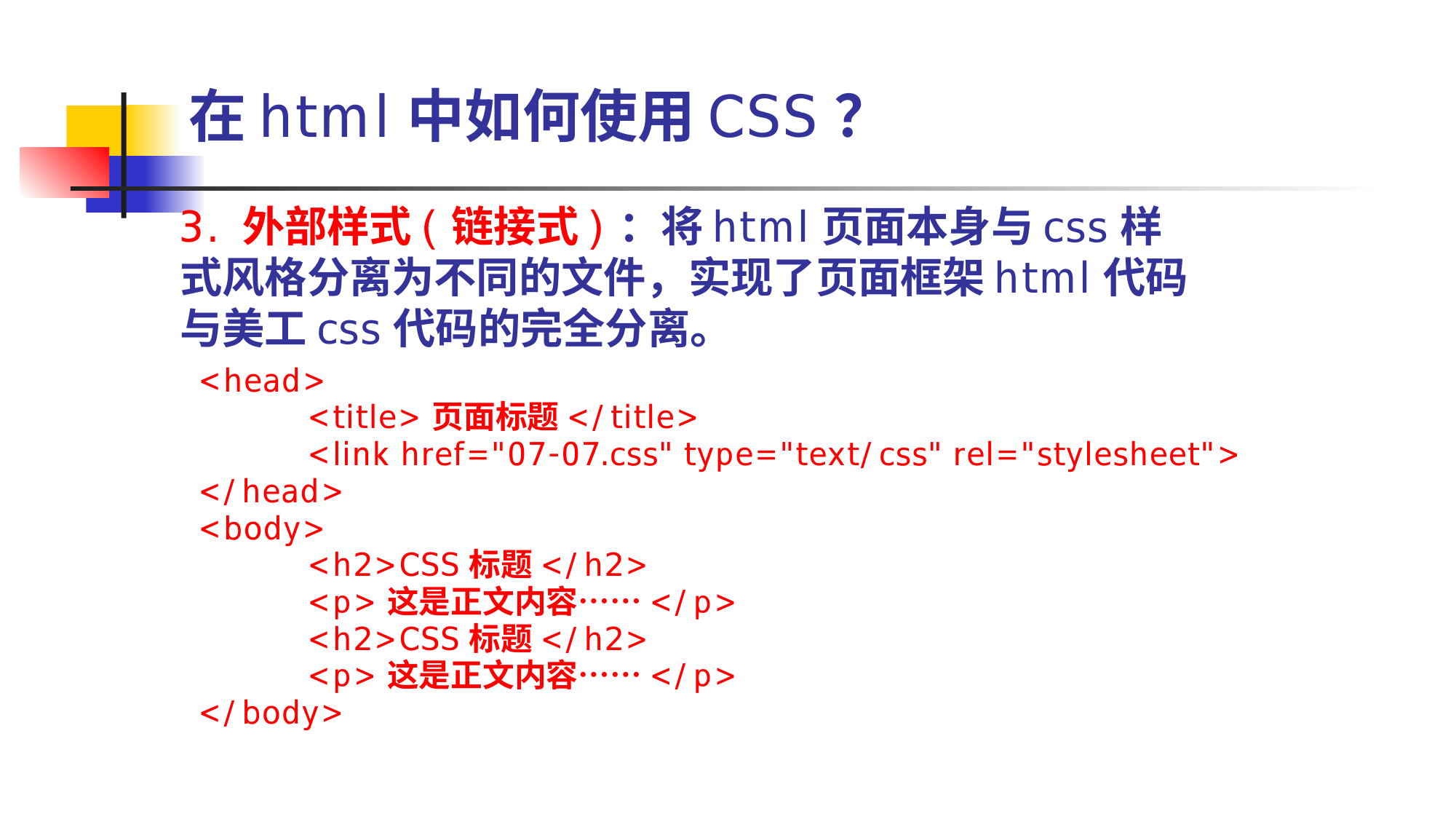

在html中如何使用CSS？
# 3. 外部样式(链接式)：将html页面本身与css样式风格分离为不同的文件，实现了页面框架html代码与美工css代码的完全分离。
<head>
	<title>页面标题</title>
	<link href="07-07.css" type="text/css" rel="stylesheet">
</head>
<body>
	<h2>CSS标题</h2>
	<p>这是正文内容……</p>
	<h2>CSS标题</h2>
	<p>这是正文内容……</p>
</body>